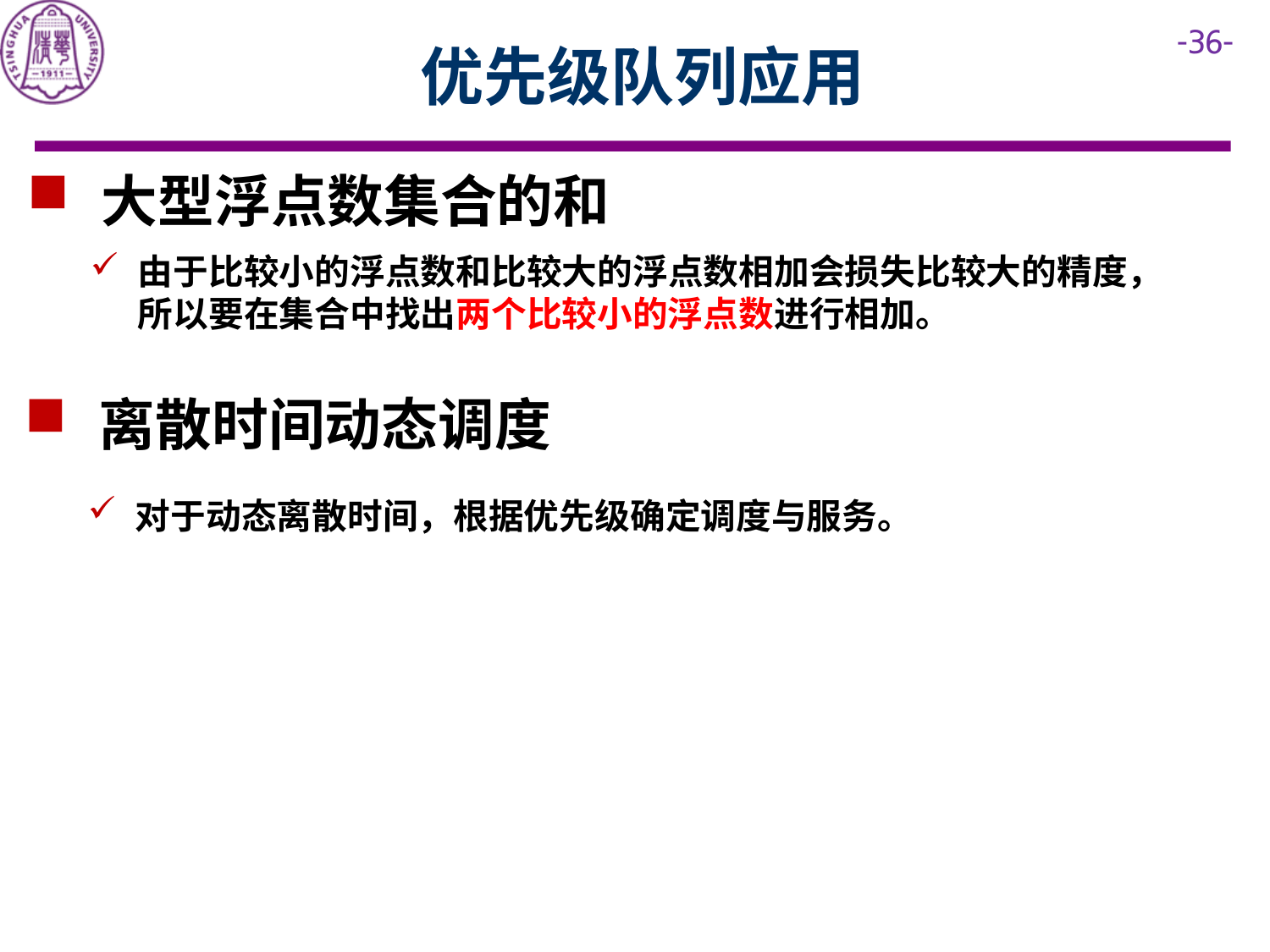

# 优先级队列应用
 大型浮点数集合的和

由于比较小的浮点数和比较大的浮点数相加会损失比较大的精度，所以要在集合中找出两个比较小的浮点数进行相加。
 离散时间动态调度

对于动态离散时间，根据优先级确定调度与服务。